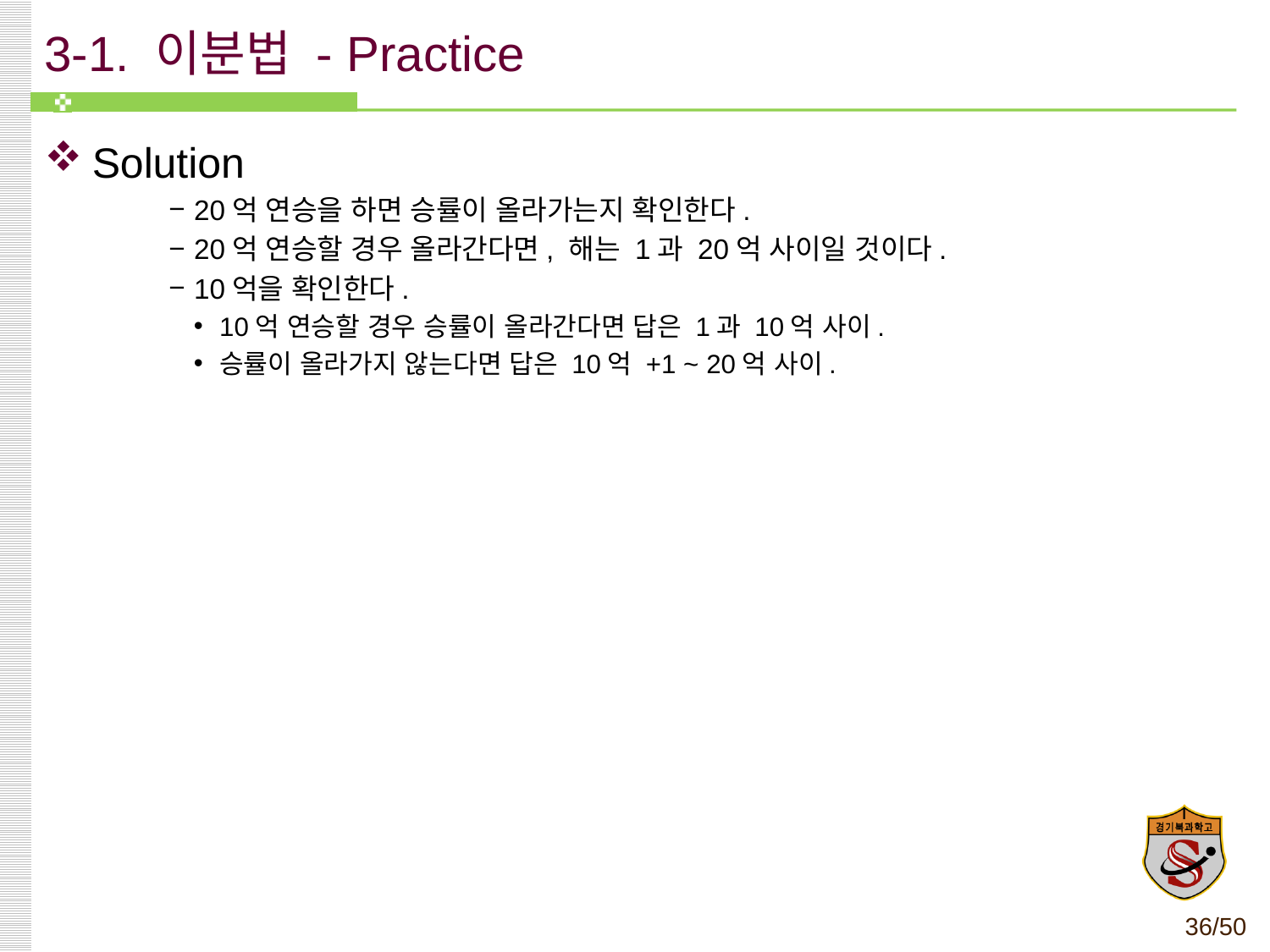

# 3-1. 이분법 - Practice
Solution
20억 연승을 하면 승률이 올라가는지 확인한다.
20억 연승할 경우 올라간다면, 해는 1과 20억 사이일 것이다.
10억을 확인한다.
10억 연승할 경우 승률이 올라간다면 답은 1과 10억 사이.
승률이 올라가지 않는다면 답은 10억 +1 ~ 20억 사이.